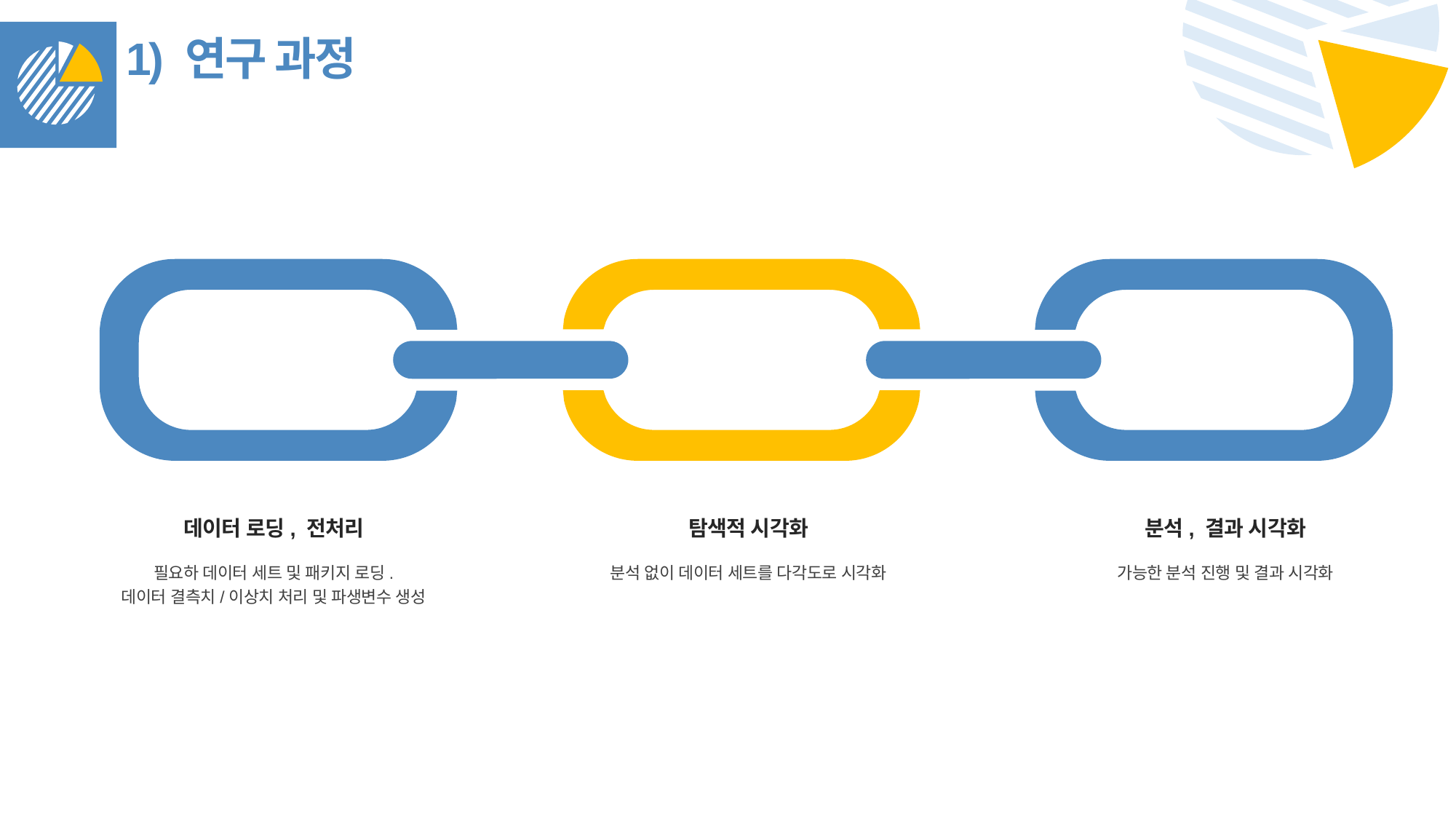

1) 연구 과정

데이터 로딩, 전처리
탐색적 시각화
분석, 결과 시각화
필요하 데이터 세트 및 패키지 로딩.
데이터 결측치/이상치 처리 및 파생변수 생성
분석 없이 데이터 세트를 다각도로 시각화
가능한 분석 진행 및 결과 시각화